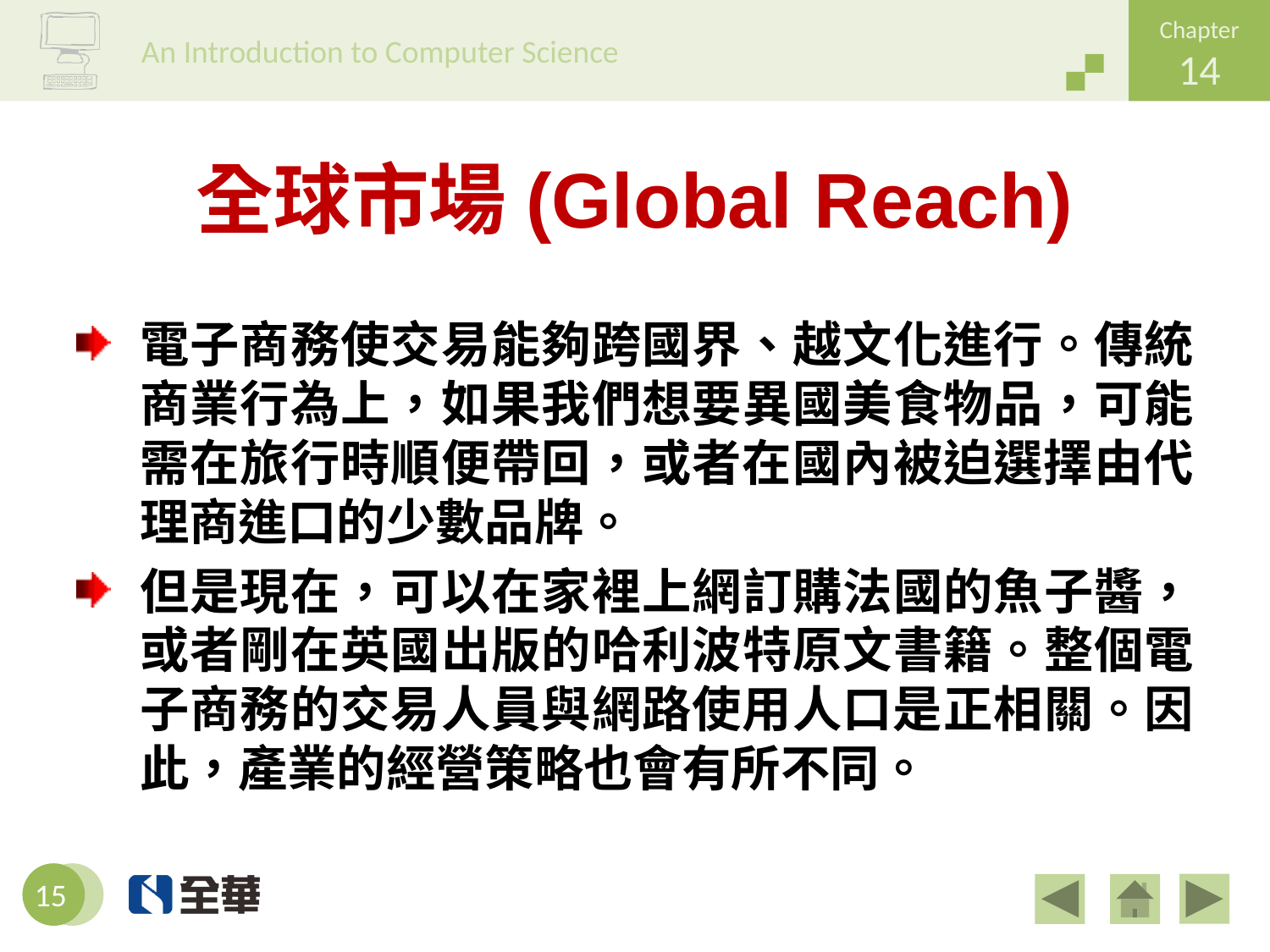

# 全球市場(Global Reach)
電子商務使交易能夠跨國界、越文化進行。傳統商業行為上，如果我們想要異國美食物品，可能需在旅行時順便帶回，或者在國內被迫選擇由代理商進口的少數品牌。
但是現在，可以在家裡上網訂購法國的魚子醬，或者剛在英國出版的哈利波特原文書籍。整個電子商務的交易人員與網路使用人口是正相關。因此，產業的經營策略也會有所不同。